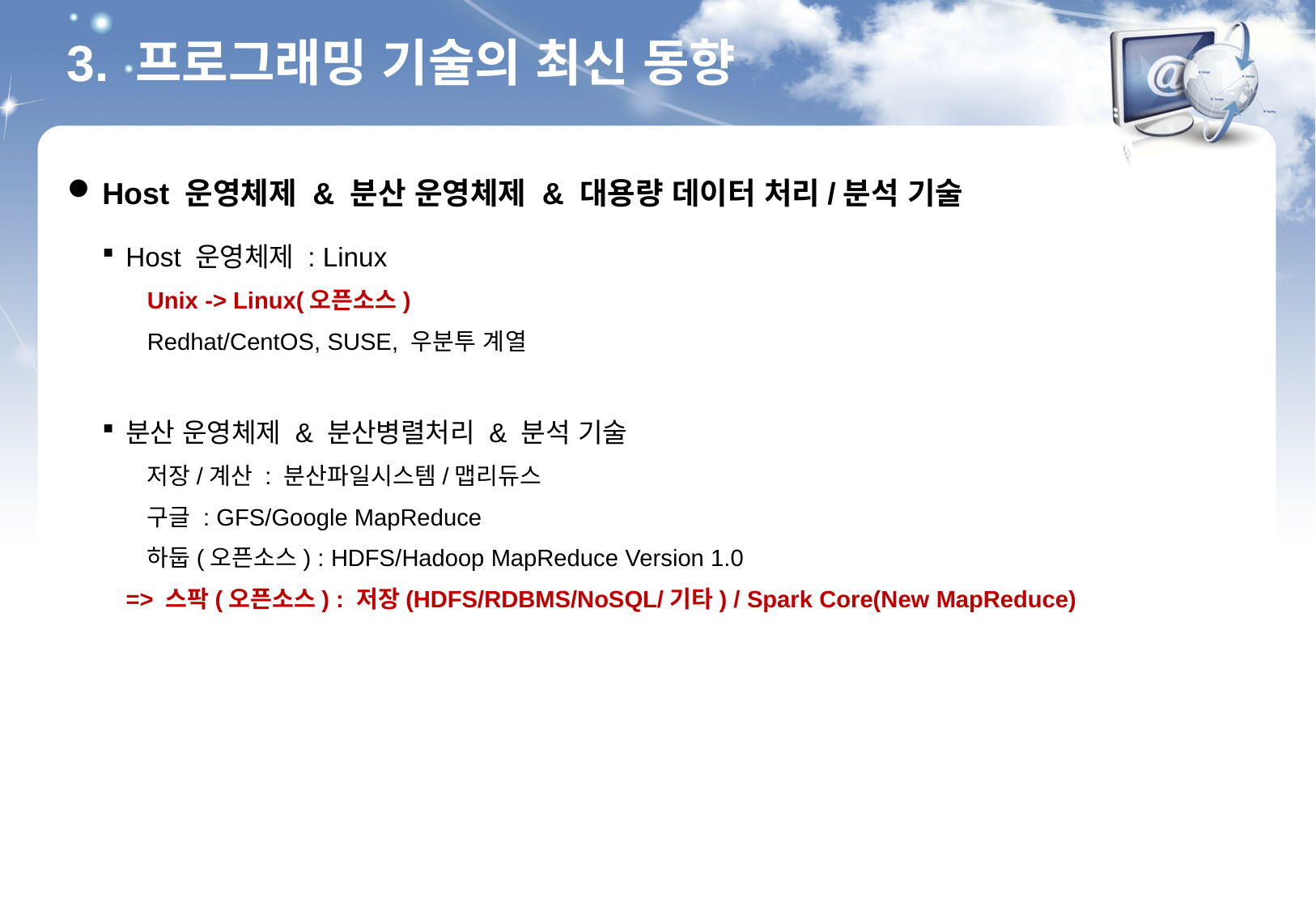

3. 프로그래밍 기술의 최신 동향
Host 운영체제 & 분산 운영체제 & 대용량 데이터 처리/분석 기술
Host 운영체제 : Linux
Unix -> Linux(오픈소스)
Redhat/CentOS, SUSE, 우분투 계열

분산 운영체제 & 분산병렬처리 & 분석 기술
저장/계산 : 분산파일시스템/맵리듀스
구글 : GFS/Google MapReduce
하둡(오픈소스) : HDFS/Hadoop MapReduce Version 1.0
=> 스팍(오픈소스) : 저장(HDFS/RDBMS/NoSQL/기타) / Spark Core(New MapReduce)